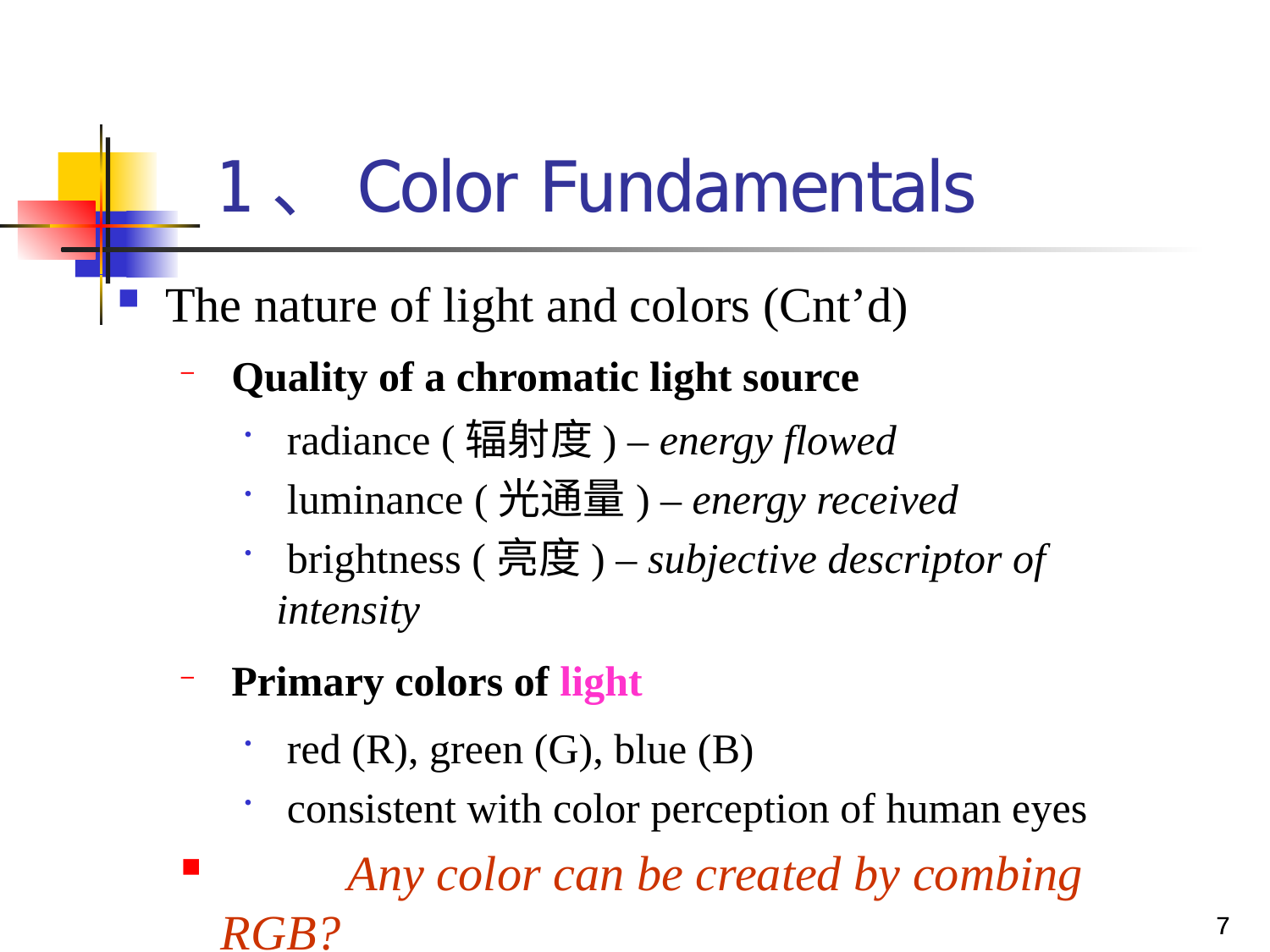

# 1、Color Fundamentals
The nature of light and colors (Cnt’d)
 Quality of a chromatic light source
 radiance (辐射度) – energy flowed
 luminance (光通量) – energy received
 brightness (亮度) – subjective descriptor of intensity
 Primary colors of light
 red (R), green (G), blue (B)
 consistent with color perception of human eyes
	Any color can be created by combing RGB?
7
7